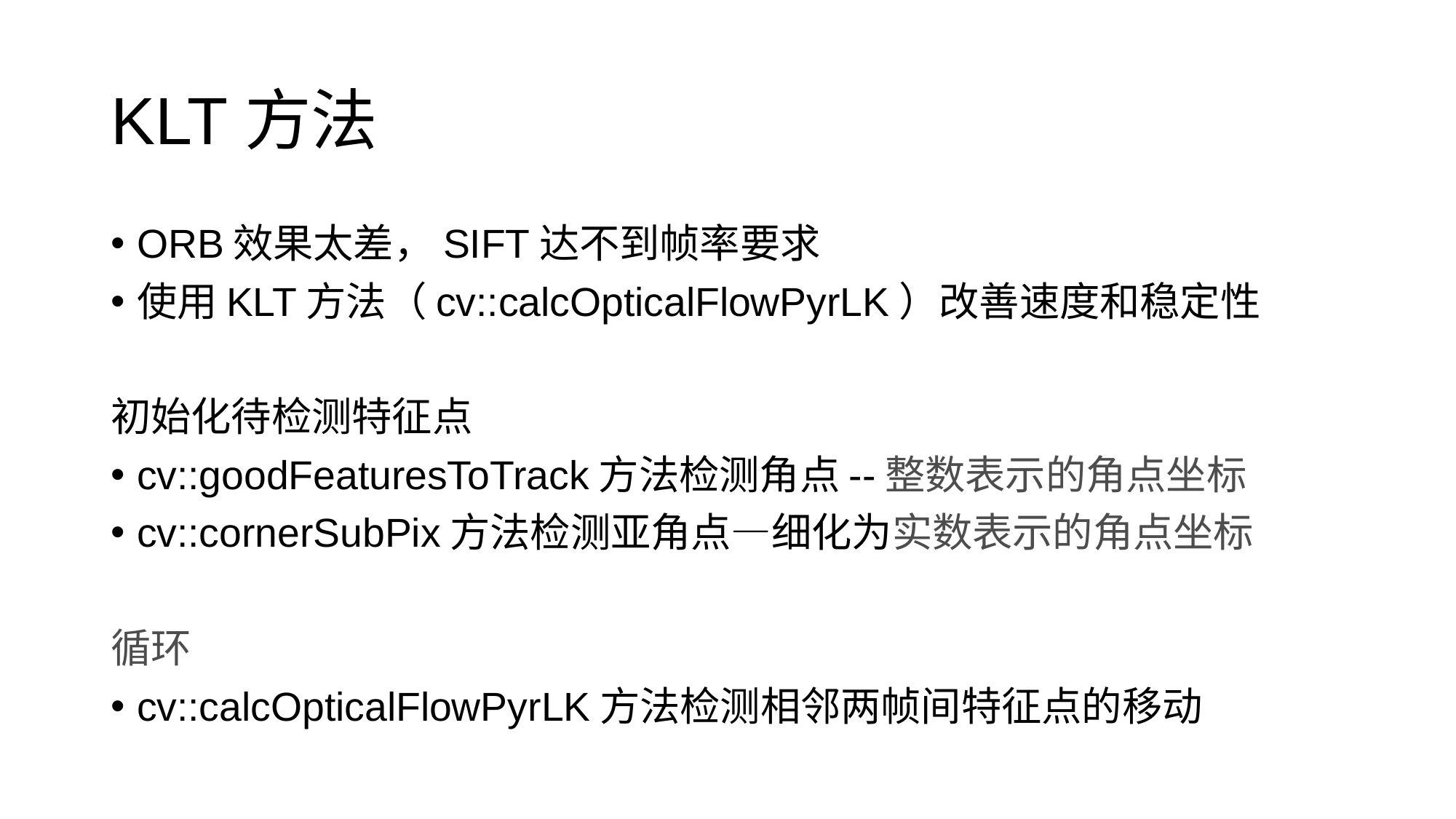

# KLT方法
ORB效果太差，SIFT达不到帧率要求
使用KLT方法（cv::calcOpticalFlowPyrLK）改善速度和稳定性

初始化待检测特征点
cv::goodFeaturesToTrack方法检测角点--整数表示的角点坐标
cv::cornerSubPix方法检测亚角点—细化为实数表示的角点坐标

循环
cv::calcOpticalFlowPyrLK方法检测相邻两帧间特征点的移动